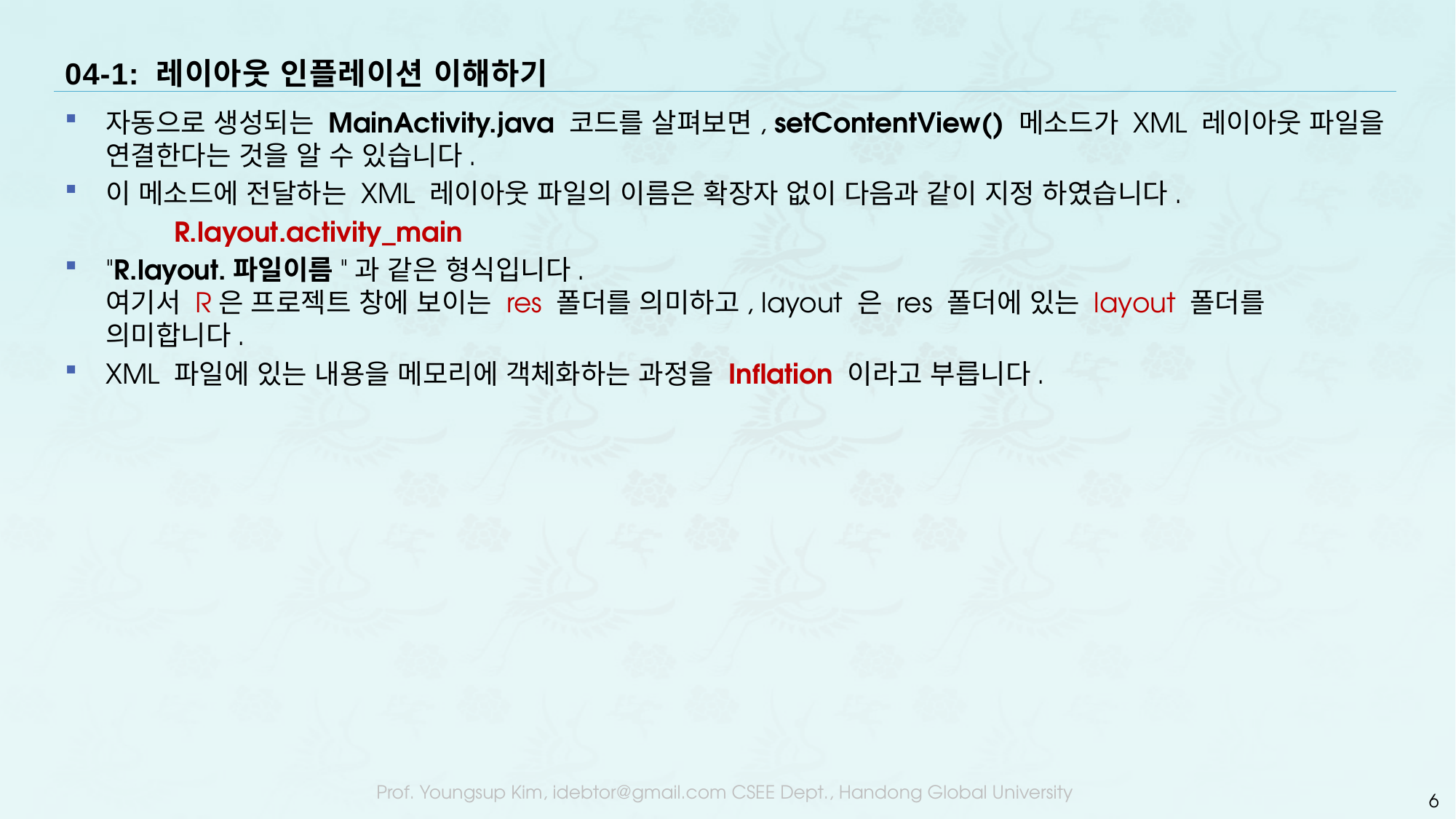

# 04-1: 레이아웃 인플레이션 이해하기
자동으로 생성되는 MainActivity.java 코드를 살펴보면, setContentView() 메소드가 XML 레이아웃 파일을 연결한다는 것을 알 수 있습니다.
이 메소드에 전달하는 XML 레이아웃 파일의 이름은 확장자 없이 다음과 같이 지정 하였습니다.
	R.layout.activity_main
"R.layout.파일이름"과 같은 형식입니다.
여기서 R은 프로젝트 창에 보이는 res 폴더를 의미하고, layout 은 res 폴더에 있는 layout 폴더를 의미합니다.
XML 파일에 있는 내용을 메모리에 객체화하는 과정을 Inflation 이라고 부릅니다.
6